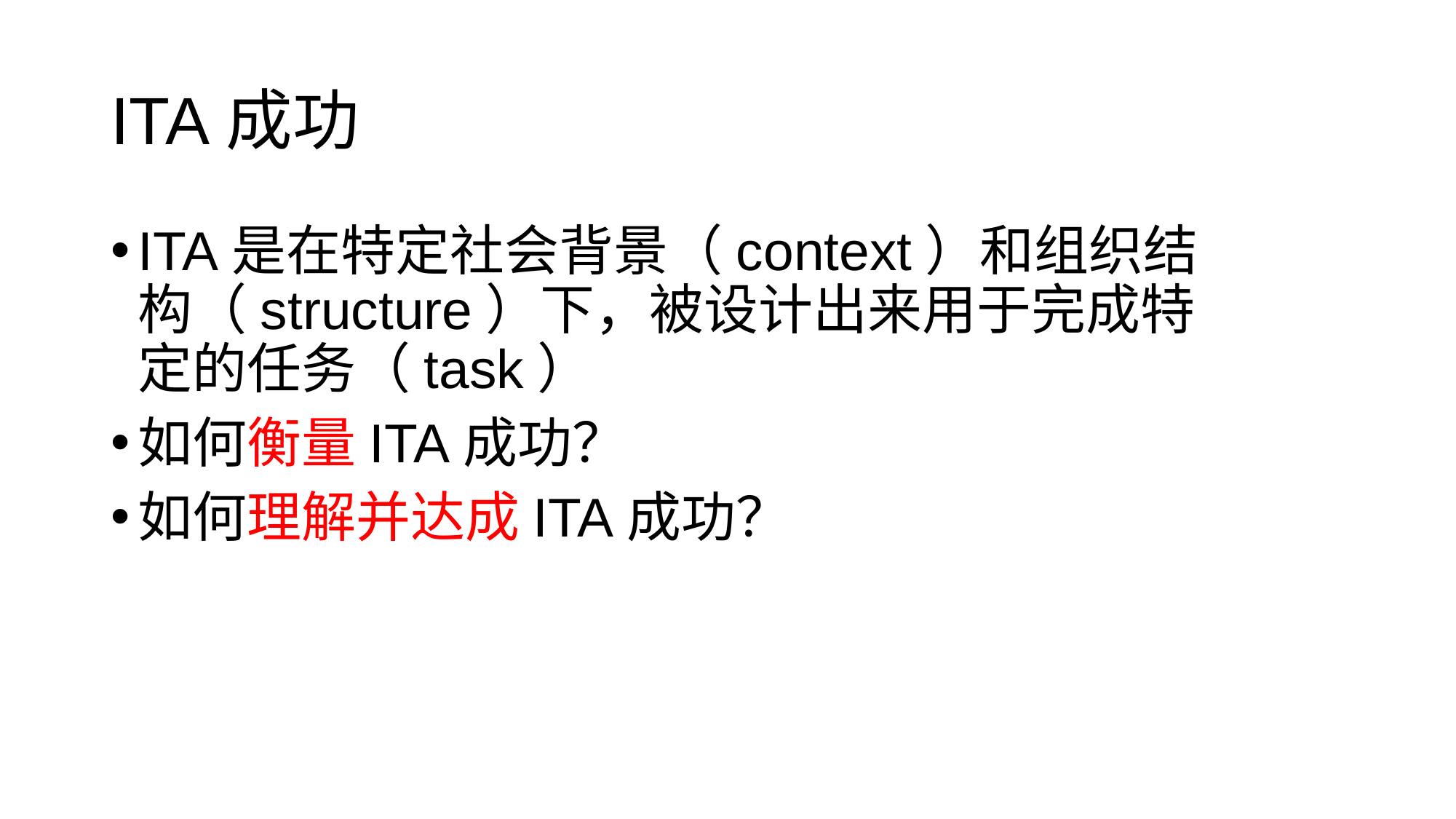

# ITA成功
ITA是在特定社会背景（context）和组织结构（structure）下，被设计出来用于完成特定的任务（task）
如何衡量ITA成功？
如何理解并达成ITA成功？